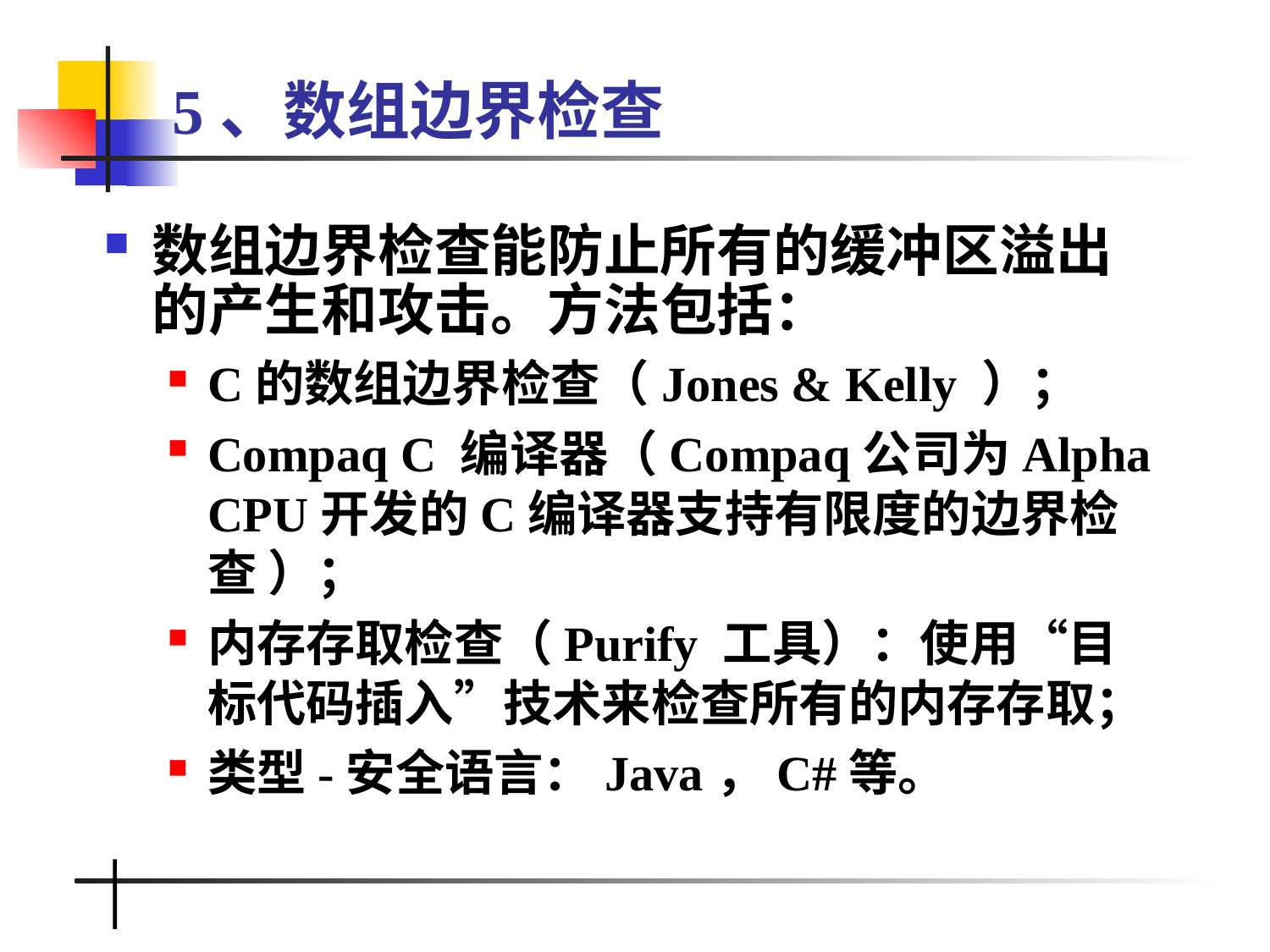

# 5、数组边界检查
数组边界检查能防止所有的缓冲区溢出的产生和攻击。方法包括：
C的数组边界检查（Jones & Kelly ）；
Compaq C 编译器（Compaq公司为Alpha CPU开发的C编译器支持有限度的边界检查 ）；
内存存取检查（Purify 工具）：使用“目标代码插入”技术来检查所有的内存存取；
类型-安全语言：Java，C#等。